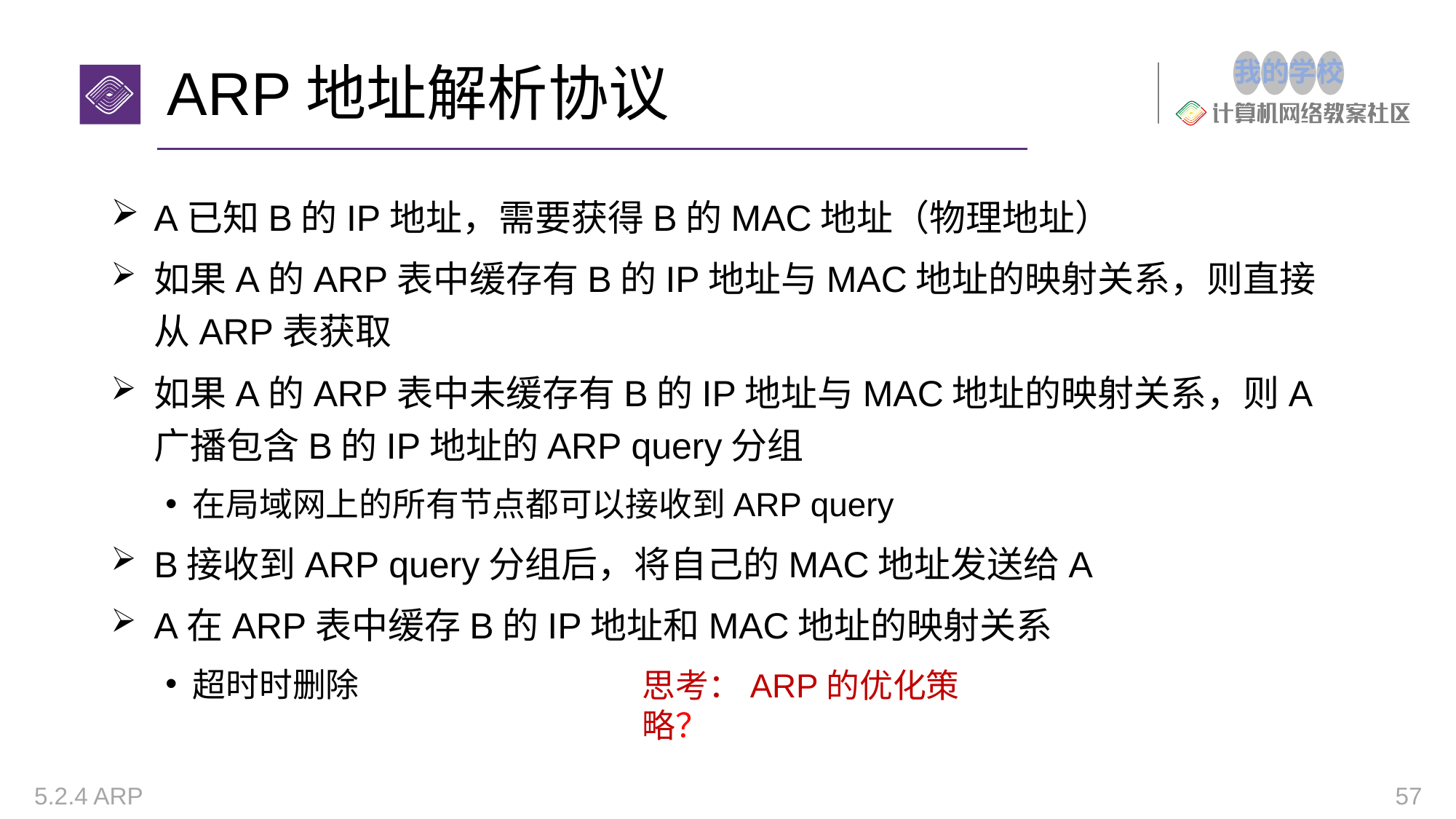

# ARP地址解析协议
A已知B的IP地址，需要获得B的MAC地址（物理地址）
如果A的ARP表中缓存有B的IP地址与MAC地址的映射关系，则直接从ARP表获取
如果A的ARP表中未缓存有B的IP地址与MAC地址的映射关系，则A广播包含B的IP地址的ARP query分组
在局域网上的所有节点都可以接收到ARP query
B接收到ARP query分组后，将自己的MAC地址发送给A
A在ARP表中缓存B的IP地址和MAC地址的映射关系
超时时删除

思考：ARP的优化策略？
5.2.4 ARP
57